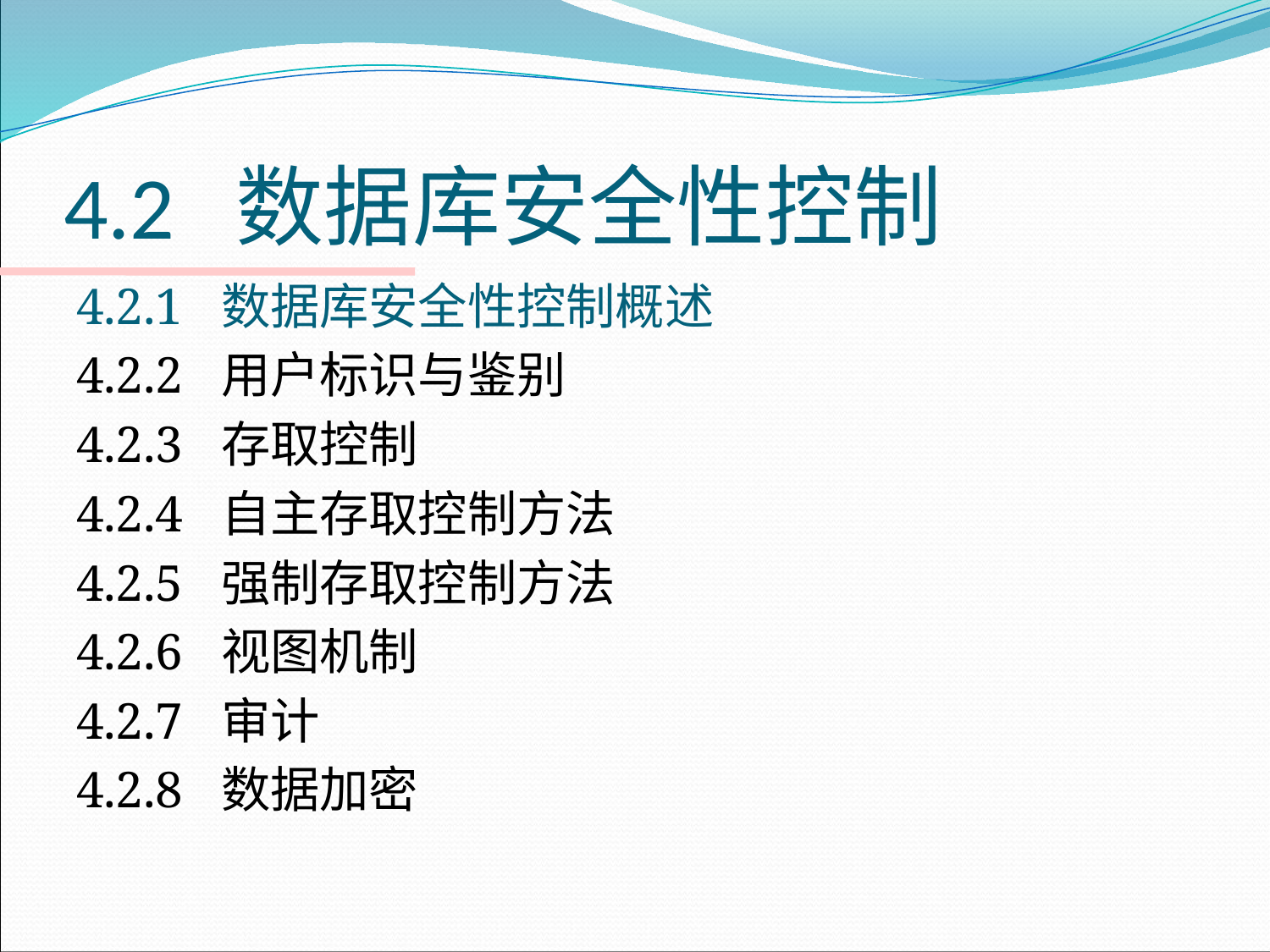

# 4.2  数据库安全性控制
4.2.1  数据库安全性控制概述
4.2.2  用户标识与鉴别
4.2.3  存取控制
4.2.4  自主存取控制方法
4.2.5  强制存取控制方法
4.2.6  视图机制
4.2.7  审计
4.2.8  数据加密

430